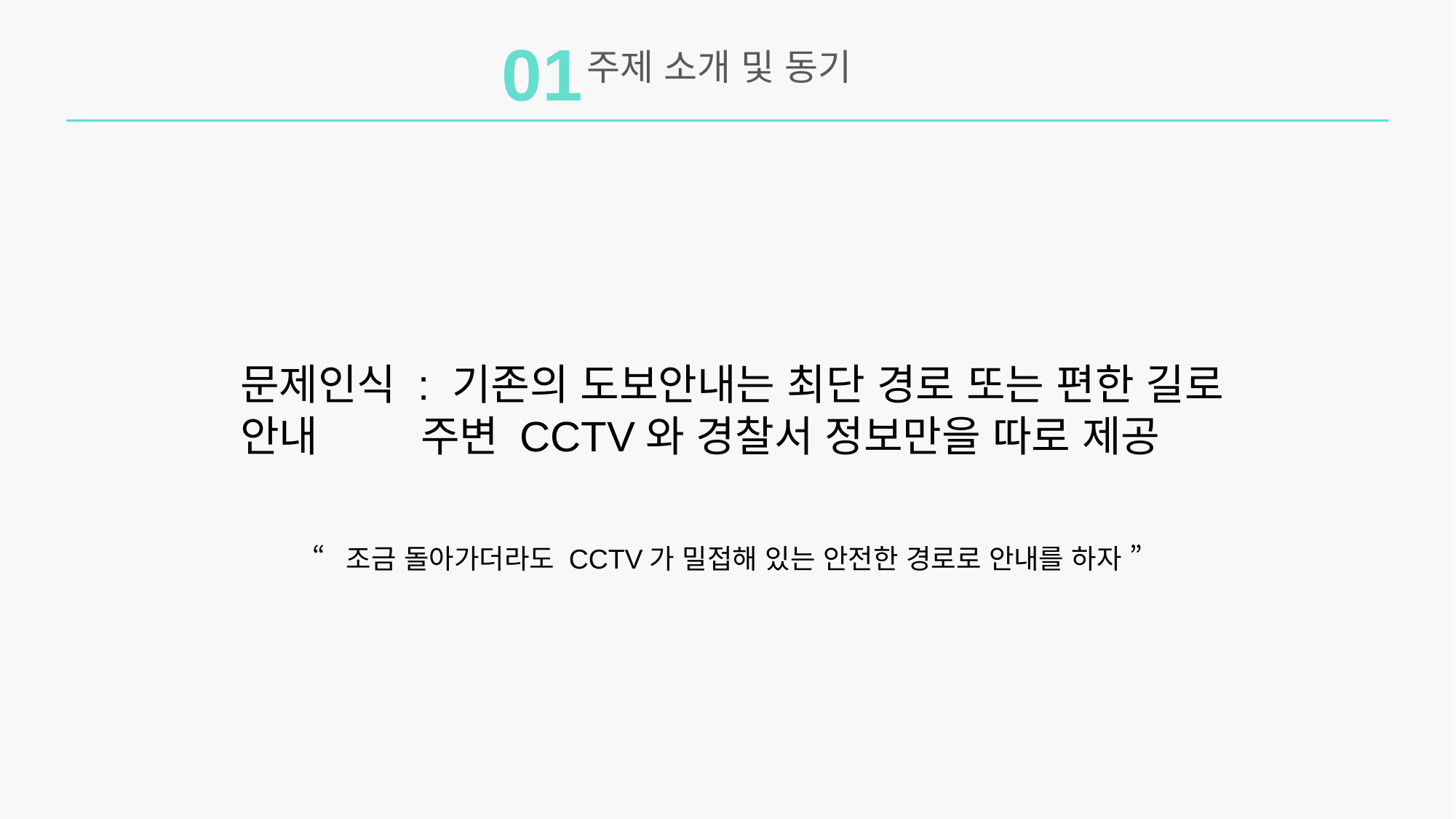

01
주제 소개 및 동기

문제인식 : 기존의 도보안내는 최단 경로 또는 편한 길로 안내 	      주변 CCTV와 경찰서 정보만을 따로 제공
“조금 돌아가더라도 CCTV가 밀접해 있는 안전한 경로로 안내를 하자 ”